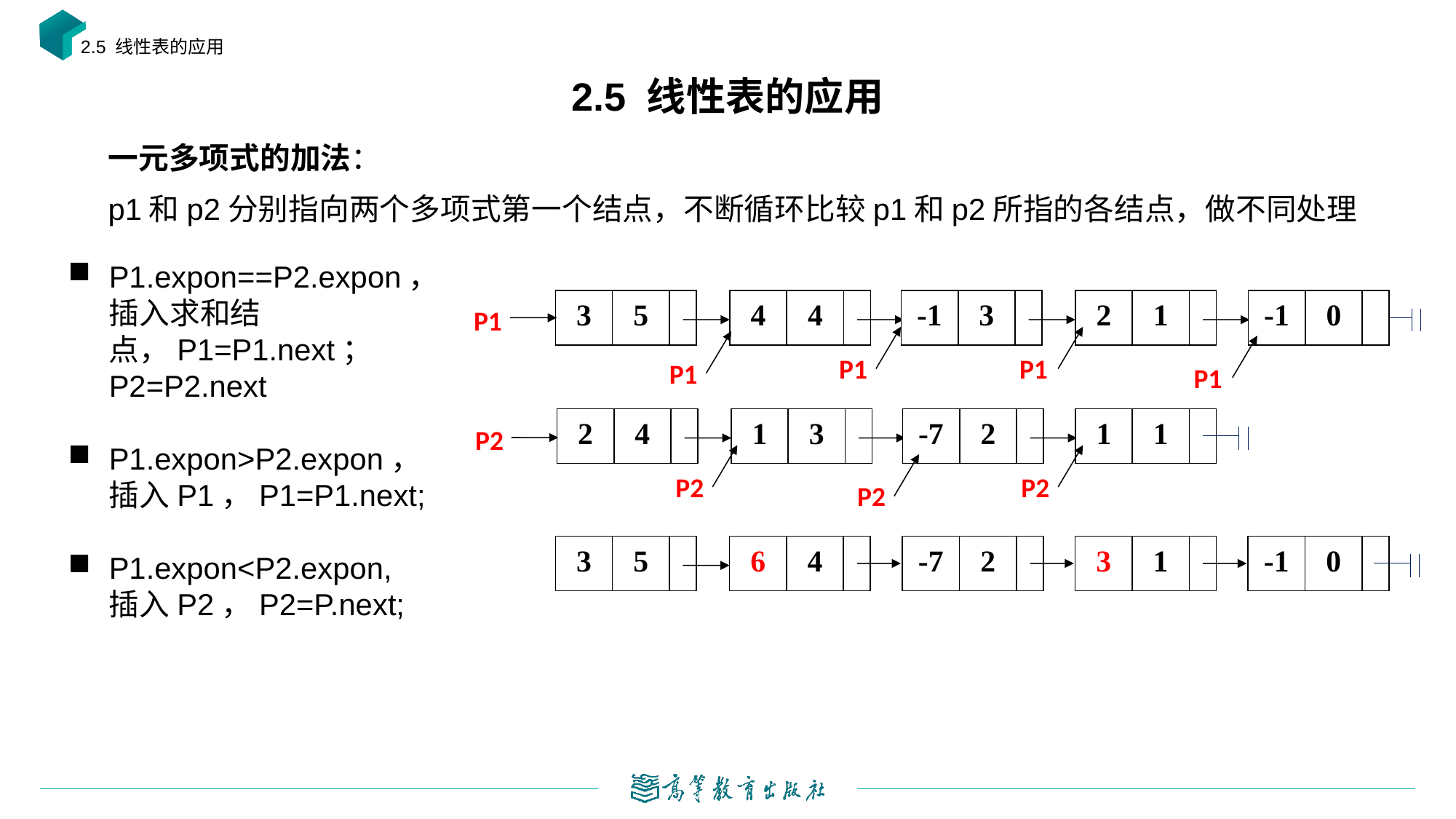

2.5 线性表的应用

# 2.5 线性表的应用
一元多项式的加法：
p1和p2分别指向两个多项式第一个结点，不断循环比较p1和p2所指的各结点，做不同处理
P1.expon==P2.expon，插入求和结点，P1=P1.next；P2=P2.next

P1.expon>P2.expon，  插入P1，P1=P1.next;

P1.expon<P2.expon,    插入P2，P2=P.next;
3
5

4
4

-1
3

2
1

-1
0

P1

P1
P1
P1
P1
2
4

1
3

-7
2

1
1

P2

P2
P2
P2
3
5

6
4

-7
2

3
1

-1
0